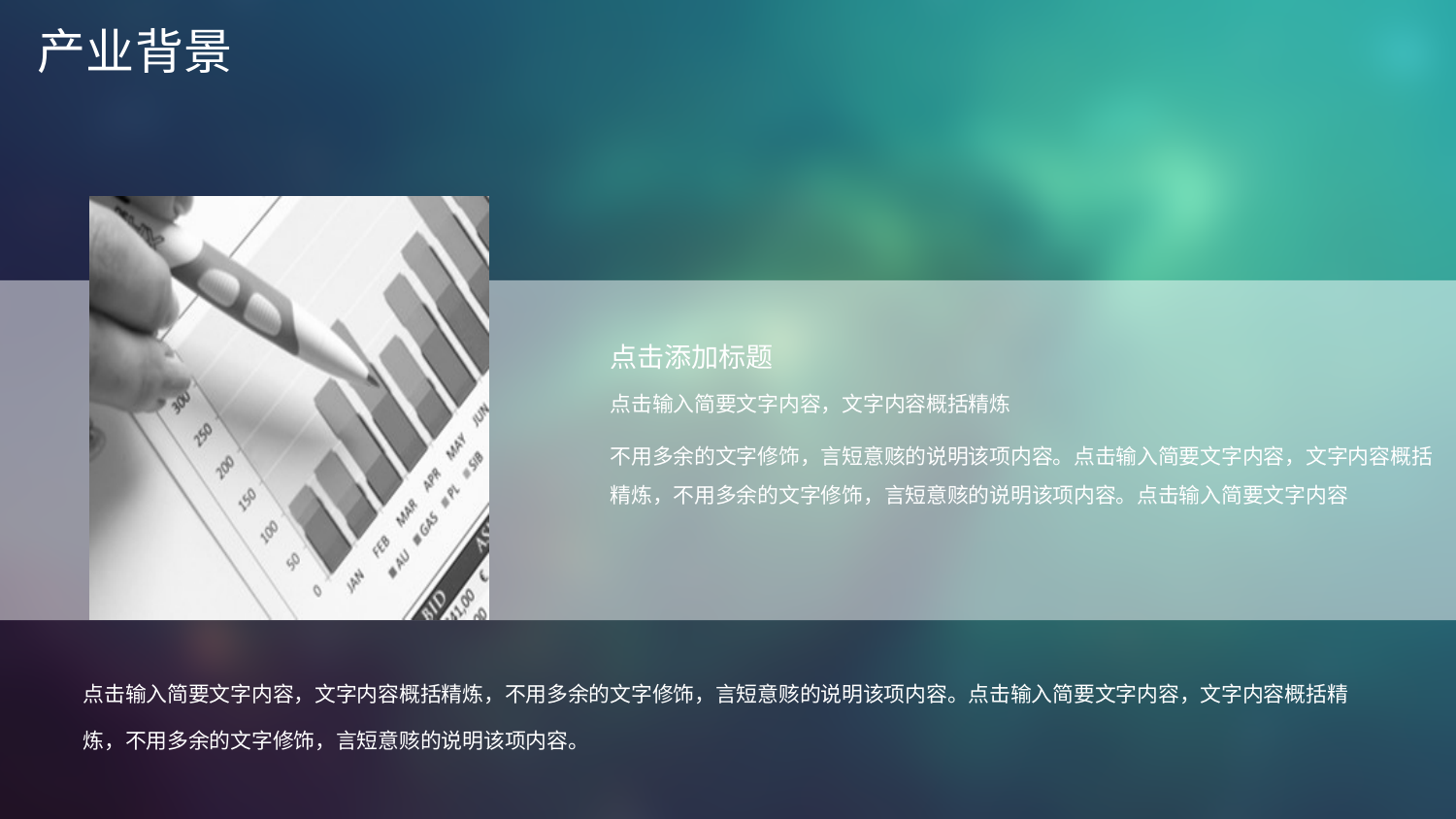

产业背景

点击添加标题
点击输入简要文字内容，文字内容概括精炼
不用多余的文字修饰，言短意赅的说明该项内容。点击输入简要文字内容，文字内容概括精炼，不用多余的文字修饰，言短意赅的说明该项内容。点击输入简要文字内容
点击输入简要文字内容，文字内容概括精炼，不用多余的文字修饰，言短意赅的说明该项内容。点击输入简要文字内容，文字内容概括精炼，不用多余的文字修饰，言短意赅的说明该项内容。